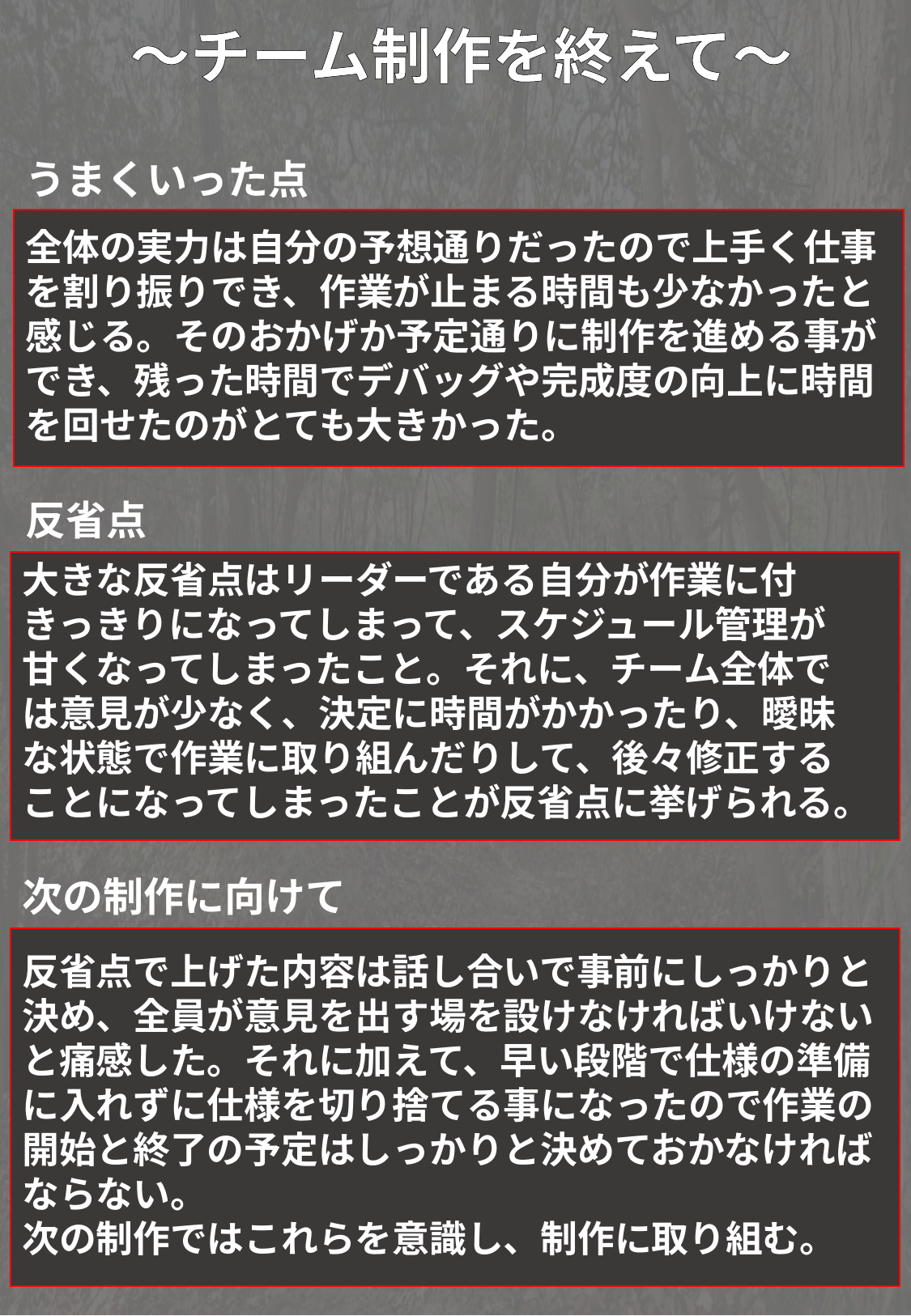

～チーム制作を終えて～
うまくいった点

全体の実力は自分の予想通りだったので上手く仕事を割り振りでき、作業が止まる時間も少なかったと感じる。そのおかげか予定通りに制作を進める事ができ、残った時間でデバッグや完成度の向上に時間を回せたのがとても大きかった。
反省点
大きな反省点はリーダーである自分が作業に付きっきりになってしまって、スケジュール管理が甘くなってしまったこと。それに、チーム全体では意見が少なく、決定に時間がかかったり、曖昧な状態で作業に取り組んだりして、後々修正することになってしまったことが反省点に挙げられる。

次の制作に向けて

反省点で上げた内容は話し合いで事前にしっかりと決め、全員が意見を出す場を設けなければいけないと痛感した。それに加えて、早い段階で仕様の準備に入れずに仕様を切り捨てる事になったので作業の開始と終了の予定はしっかりと決めておかなければならない。
次の制作ではこれらを意識し、制作に取り組む。